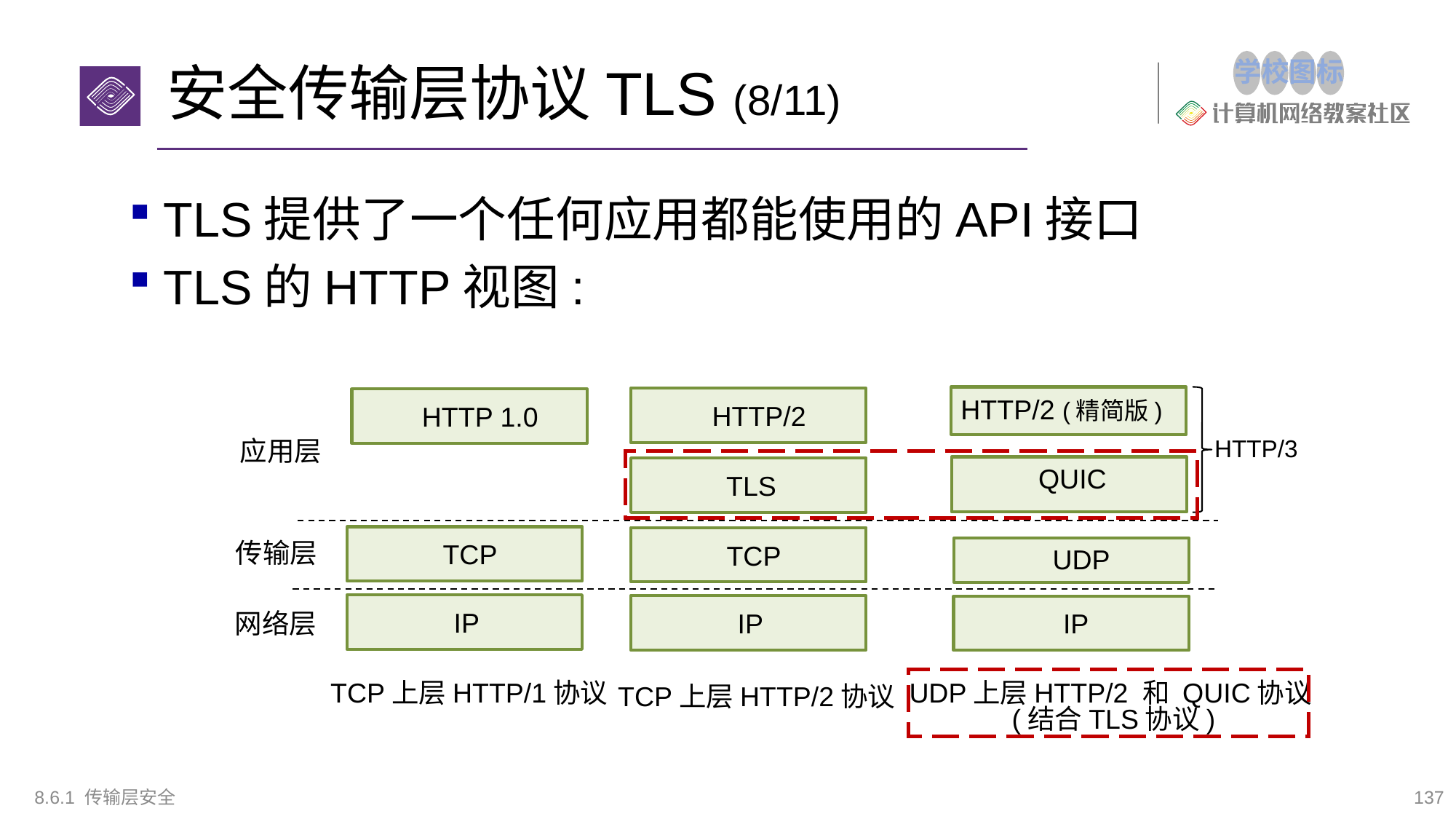

# 安全传输层协议TLS (8/11)
TLS提供了一个任何应用都能使用的API接口
TLS的HTTP视图:

HTTP/2 (精简版)

HTTP/2

HTTP 1.0
HTTP/3
应用层
QUIC

TLS

传输层
TCP
TCP
UDP

IP
IP
网络层
IP
TCP上层HTTP/1协议
UDP上层HTTP/2 和 QUIC协议
(结合TLS协议)

TCP上层HTTP/2协议
137
8.6.1 传输层安全